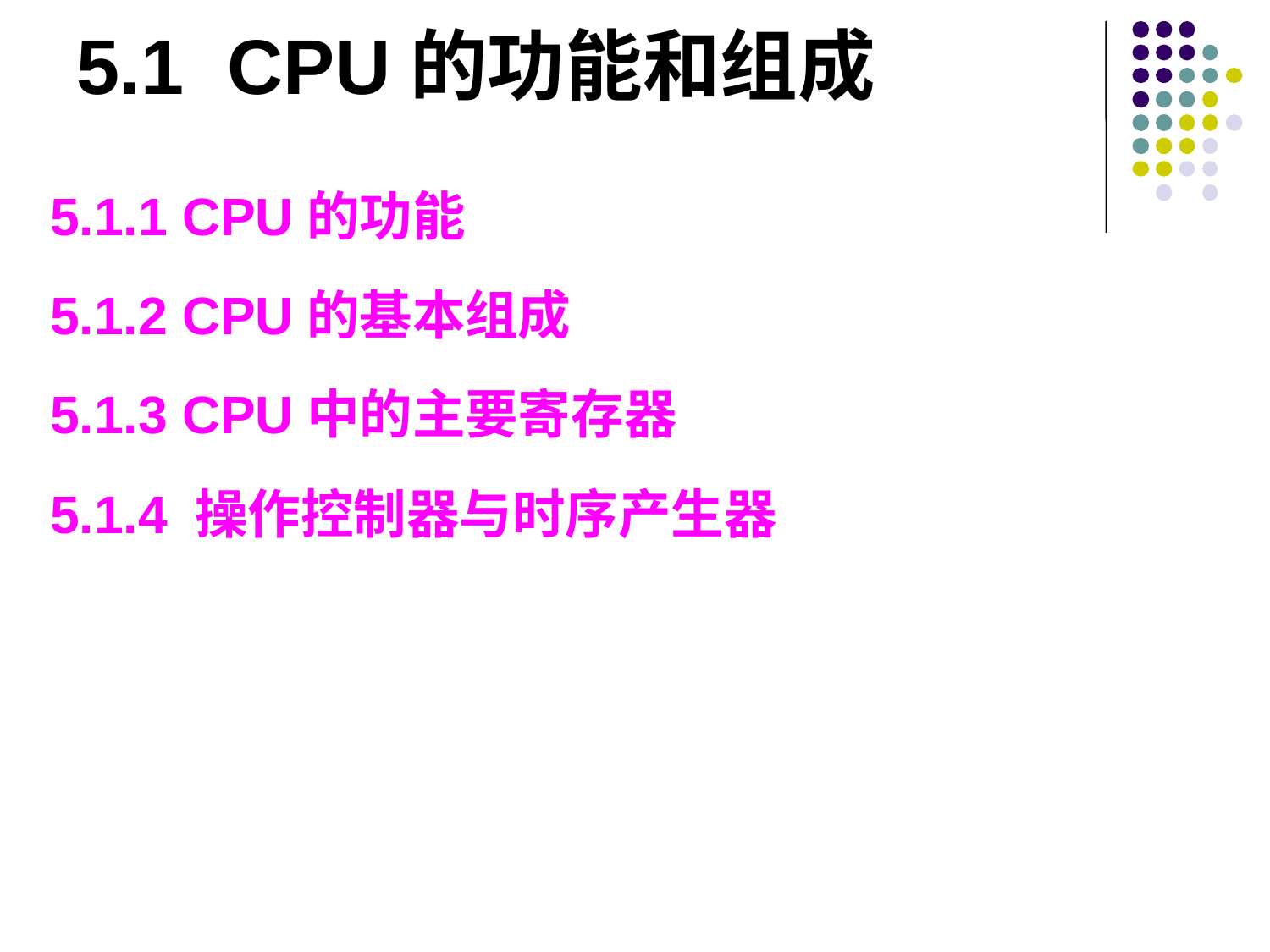

# 5.1  CPU的功能和组成
5.1.1 CPU的功能
5.1.2 CPU的基本组成
5.1.3 CPU中的主要寄存器
5.1.4 操作控制器与时序产生器
3